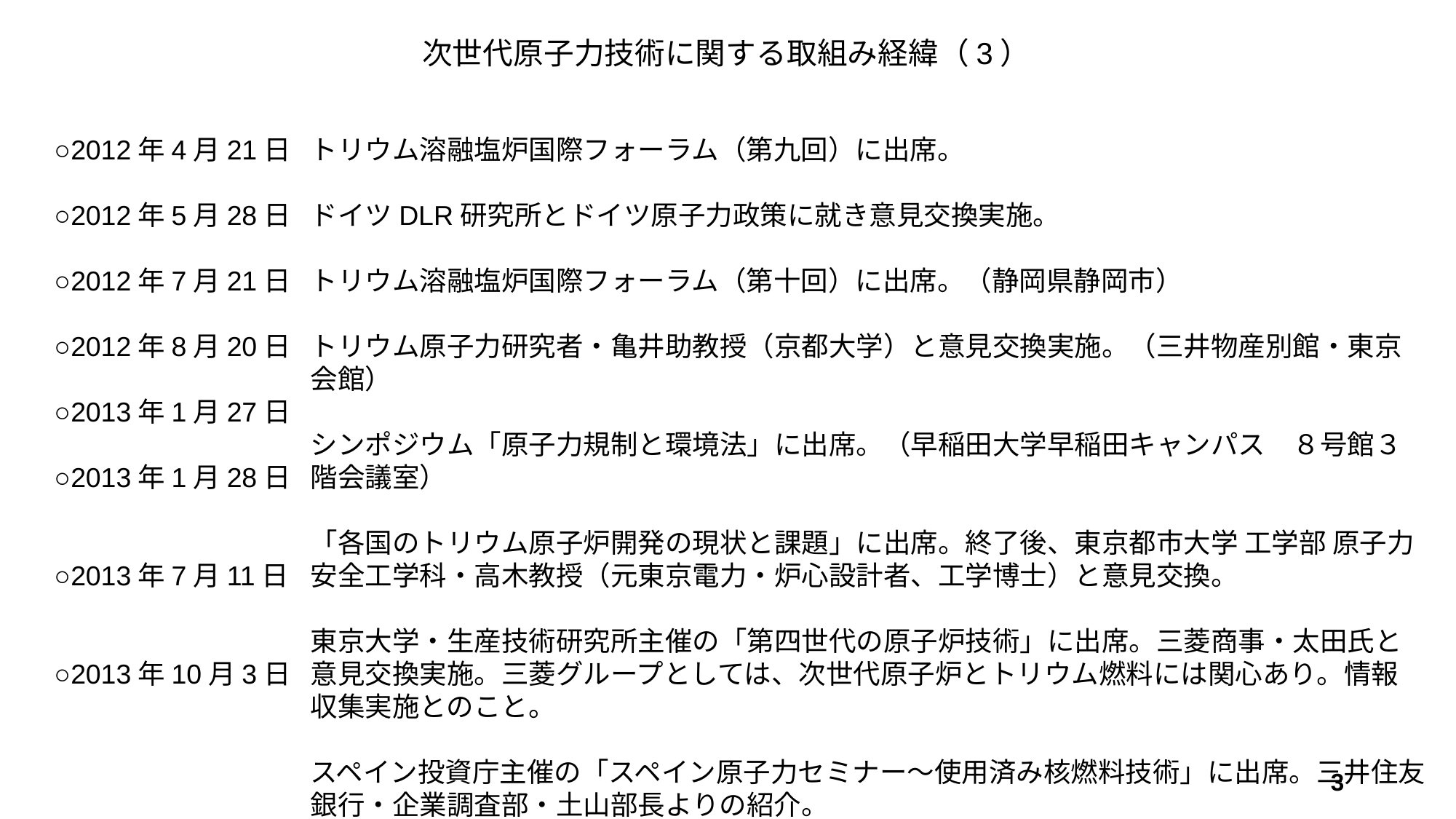

次世代原子力技術に関する取組み経緯（3）
○2012年4月21日

○2012年5月28日

○2012年7月21日

○2012年8月20日

○2013年1月27日

○2013年1月28日

○2013年7月11日

○2013年10月3日
トリウム溶融塩炉国際フォーラム（第九回）に出席。

ドイツDLR研究所とドイツ原子力政策に就き意見交換実施。

トリウム溶融塩炉国際フォーラム（第十回）に出席。（静岡県静岡市）

トリウム原子力研究者・亀井助教授（京都大学）と意見交換実施。（三井物産別館・東京会館）

シンポジウム「原子力規制と環境法」に出席。（早稲田大学早稲田キャンパス　８号館３階会議室）

「各国のトリウム原子炉開発の現状と課題」に出席。終了後、東京都市大学 工学部 原子力安全工学科・高木教授（元東京電力・炉心設計者、工学博士）と意見交換。

東京大学・生産技術研究所主催の「第四世代の原子炉技術」に出席。三菱商事・太田氏と意見交換実施。三菱グループとしては、次世代原子炉とトリウム燃料には関心あり。情報収集実施とのこと。

スペイン投資庁主催の「スペイン原子力セミナー～使用済み核燃料技術」に出席。三井住友銀行・企業調査部・土山部長よりの紹介。
3